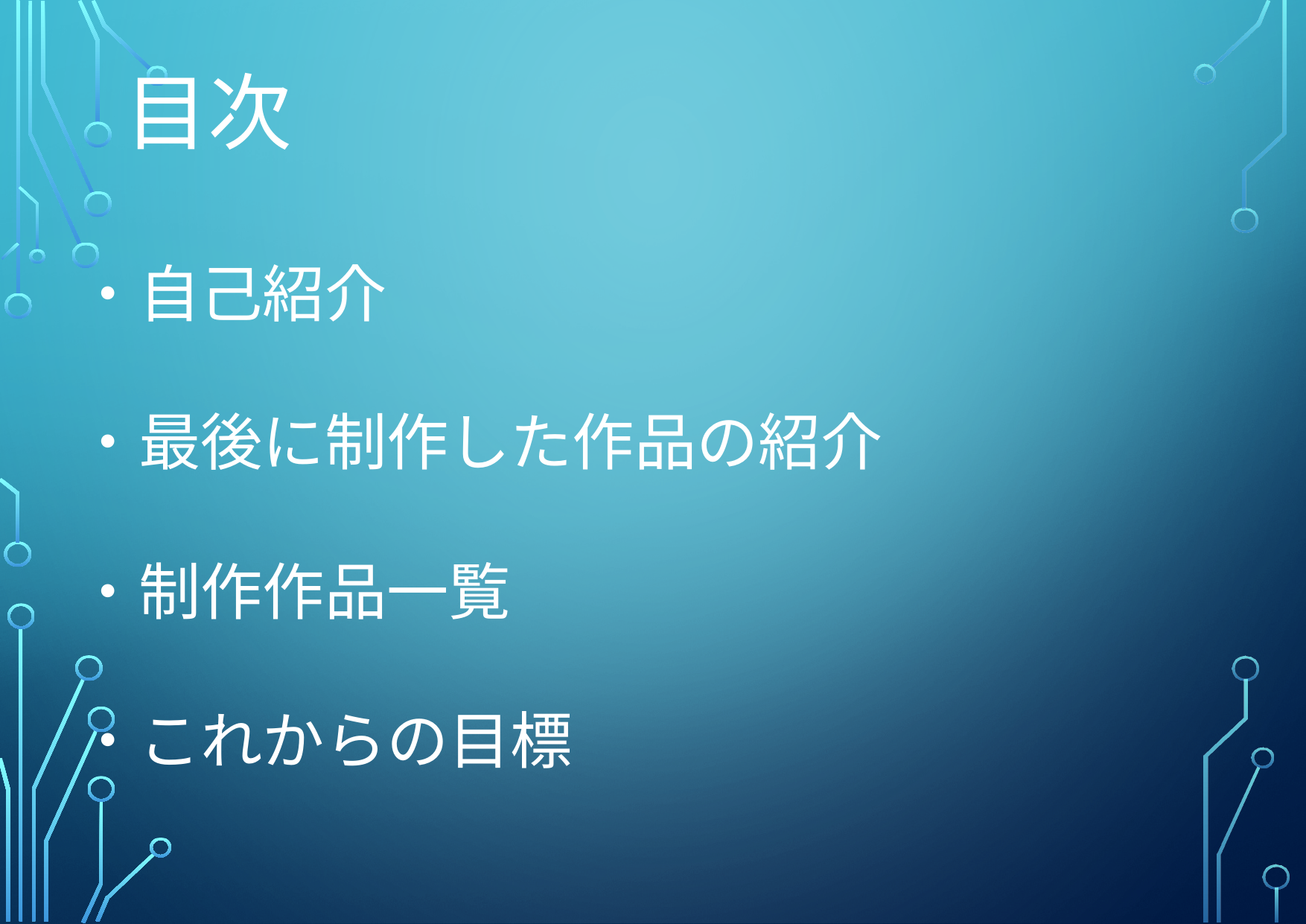

目次
・自己紹介

・最後に制作した作品の紹介

・制作作品一覧

・これからの目標